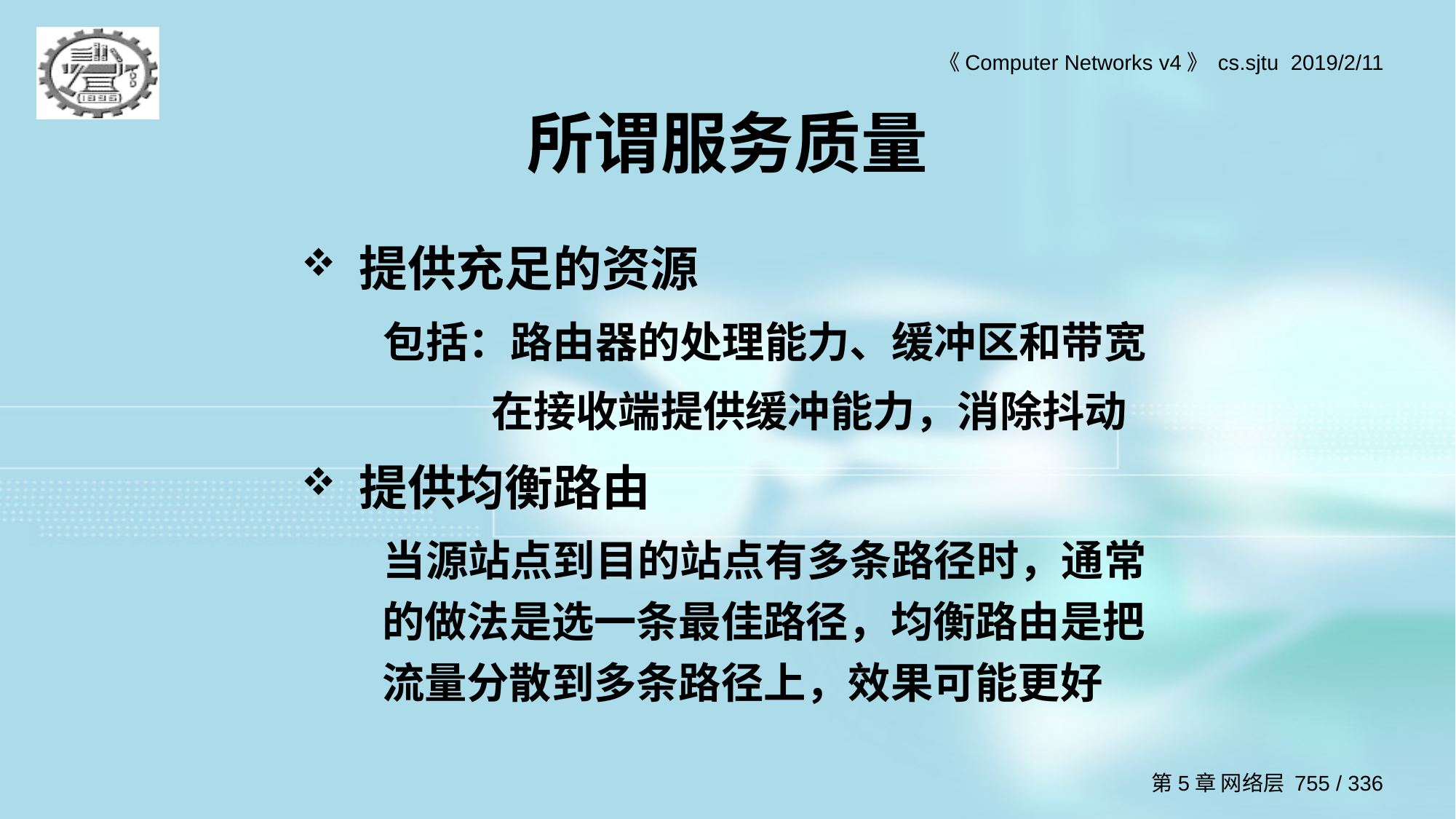

# 所谓服务质量
提供充足的资源
包括：路由器的处理能力、缓冲区和带宽
	在接收端提供缓冲能力，消除抖动
提供均衡路由
当源站点到目的站点有多条路径时，通常的做法是选一条最佳路径，均衡路由是把流量分散到多条路径上，效果可能更好